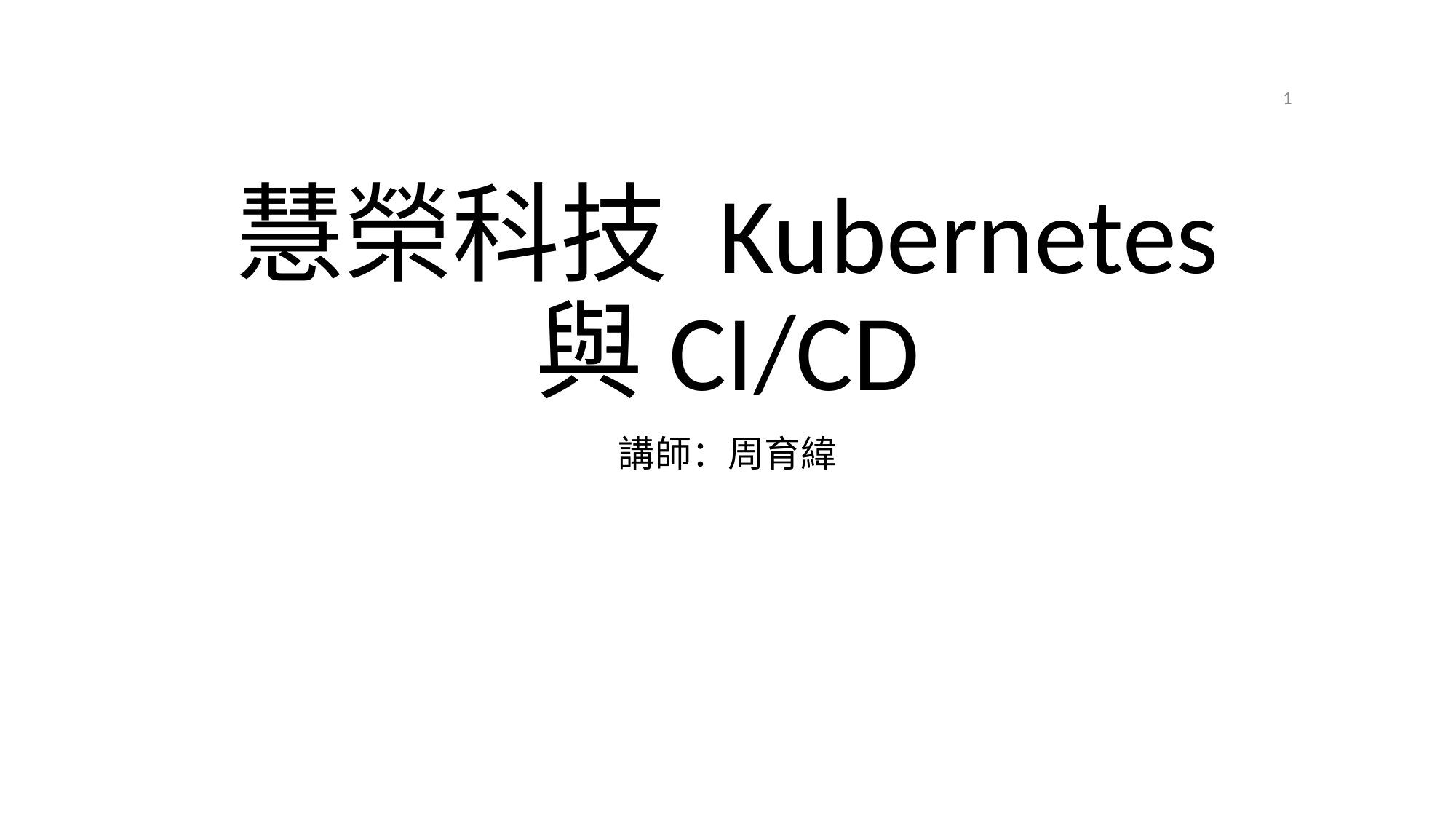

1
# 慧榮科技 Kubernetes 與CI/CD
2021/4/21
講師：周育緯